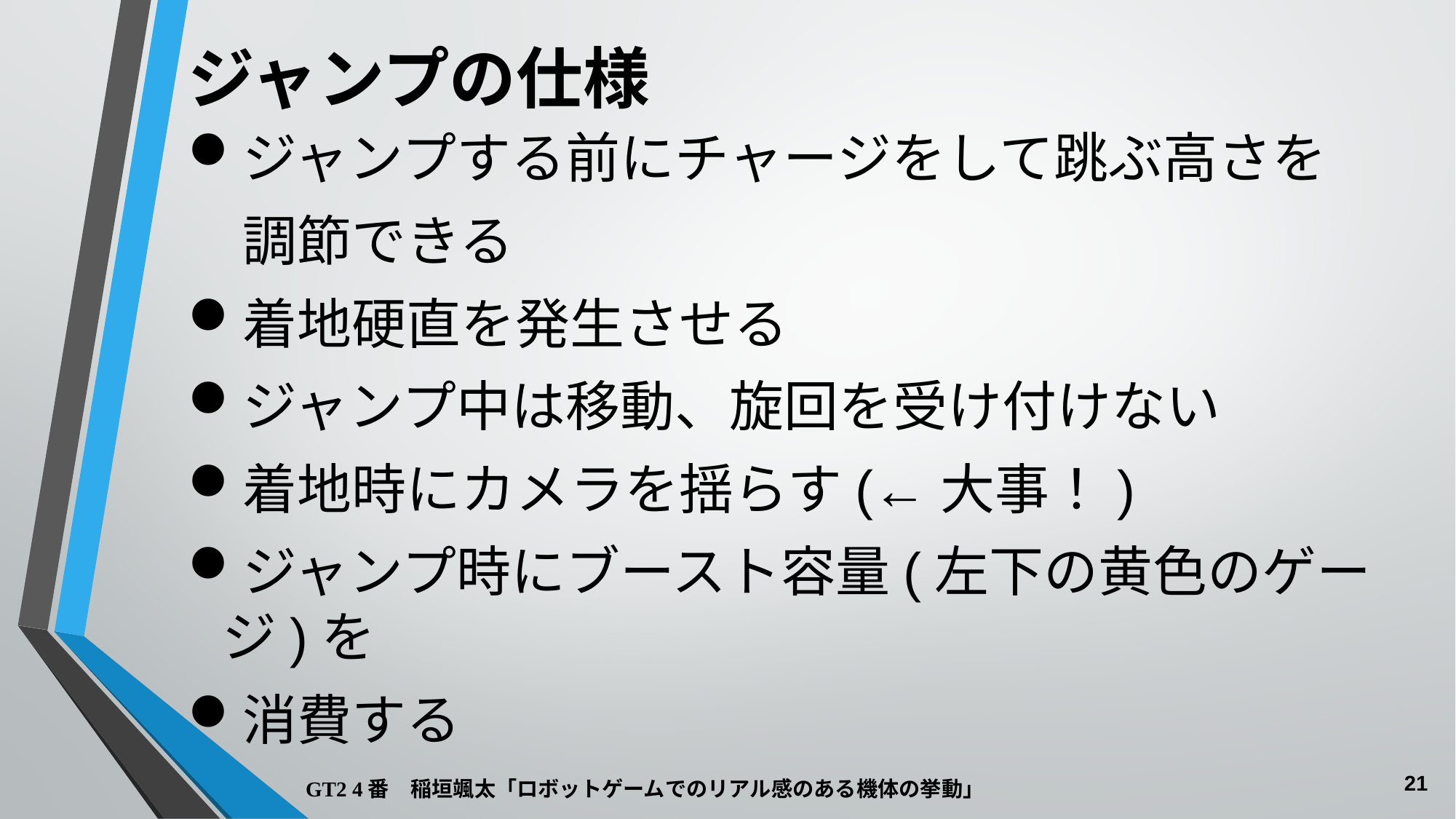

ジャンプの仕様
ジャンプする前にチャージをして跳ぶ高さを
　調節できる
着地硬直を発生させる
ジャンプ中は移動、旋回を受け付けない
着地時にカメラを揺らす(←大事！)
ジャンプ時にブースト容量(左下の黄色のゲージ)を
消費する
21
GT2 4番　稲垣颯太「ロボットゲームでのリアル感のある機体の挙動」